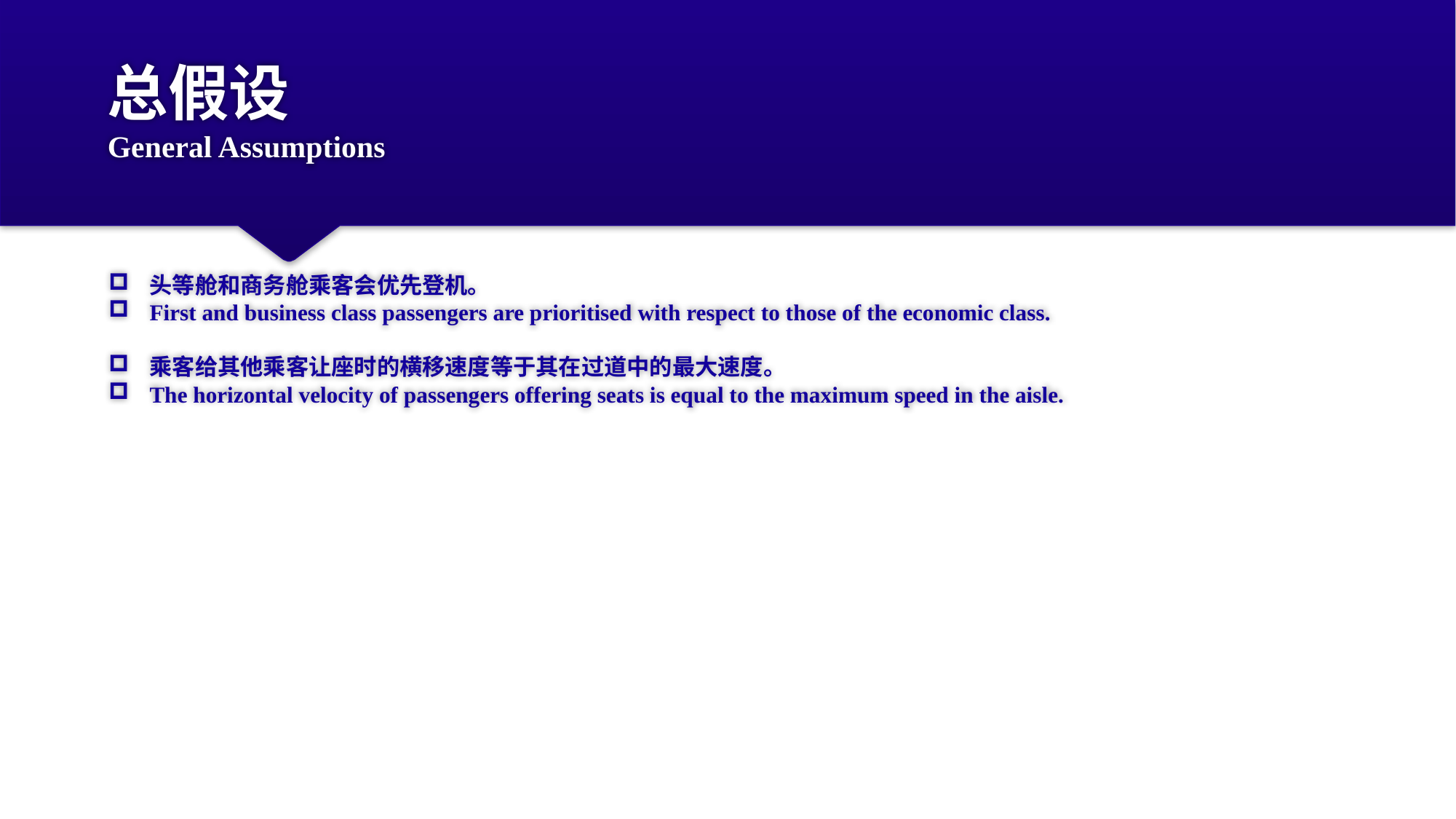

# 总假设 General Assumptions
头等舱和商务舱乘客会优先登机。
First and business class passengers are prioritised with respect to those of the economic class.

乘客给其他乘客让座时的横移速度等于其在过道中的最大速度。
The horizontal velocity of passengers offering seats is equal to the maximum speed in the aisle.